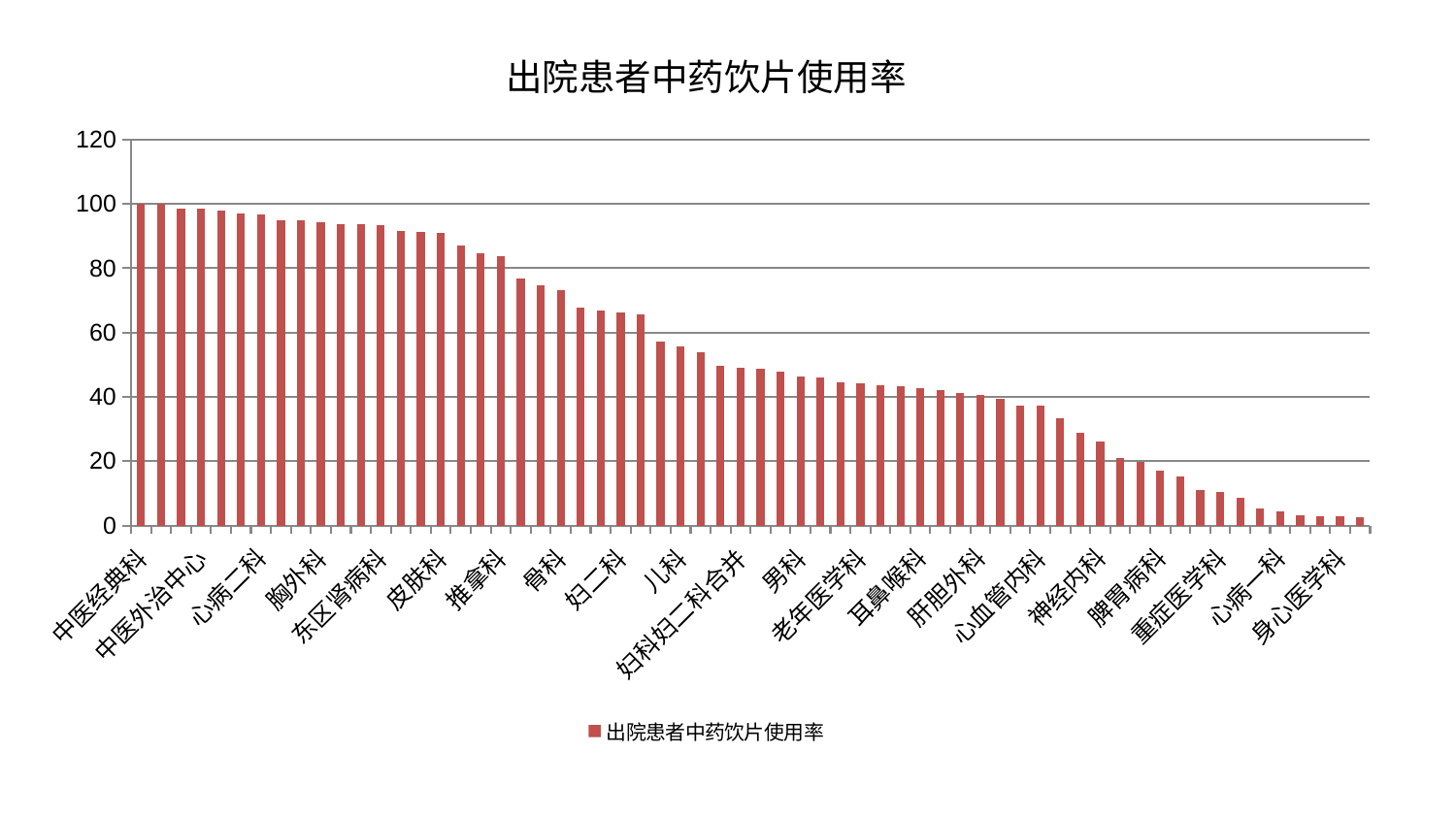

### Chart: 出院患者中药饮片使用率

| Category | 出院患者中药饮片使用率 |
|---|---|
| 中医经典科 | 100.0 |
| 眼科 | 99.98680372525116 |
| 医院 | 98.4990547498987 |
| 中医外治中心 | 98.44155519953574 |
| 显微骨科 | 98.04132108964558 |
| 血液科 | 97.09616879489415 |
| 心病二科 | 96.83393375102476 |
| 产科 | 94.97112932145215 |
| 肿瘤内科 | 94.83777096412891 |
| 胸外科 | 94.20501160546056 |
| 消化内科 | 93.8556492237977 |
| 综合内科 | 93.62638227421829 |
| 东区肾病科 | 93.47854005732941 |
| 西区重症医学科 | 91.5409276125478 |
| 微创骨科 | 91.29375489773209 |
| 皮肤科 | 91.09787324384148 |
| 脑病三科 | 87.10344589533678 |
| 口腔科 | 84.54837232260738 |
| 推拿科 | 83.82481281155 |
| 妇科 | 76.77882676576095 |
| 脑病一科 | 74.72039275858906 |
| 骨科 | 73.24934136027078 |
| 肝病科 | 67.78347043700114 |
| 肛肠科 | 66.86478847027392 |
| 妇二科 | 66.3786429128478 |
| 关节骨科 | 65.70090617462978 |
| 脑病二科 | 57.07942941146323 |
| 儿科 | 55.67342485364838 |
| 针灸科 | 53.8600704017468 |
| 脾胃科消化科合并 | 49.77268488442162 |
| 妇科妇二科合并 | 48.90507986333376 |
| 小儿推拿科 | 48.71951264062635 |
| 东区重症医学科 | 47.96590194983813 |
| 男科 | 46.42474512245565 |
| 普通外科 | 46.10430096217563 |
| 治未病中心 | 44.55537410764922 |
| 老年医学科 | 44.141311565591195 |
| 创伤骨科 | 43.52517382787846 |
| 美容皮肤科 | 43.2078530468329 |
| 耳鼻喉科 | 42.72833913695972 |
| 心病三科 | 42.20455261967911 |
| 神经外科 | 41.293123581182314 |
| 肝胆外科 | 40.62082045680316 |
| 脊柱骨科 | 39.392050943567675 |
| 心病四科 | 37.27664363049846 |
| 心血管内科 | 37.1706408203859 |
| 泌尿外科 | 33.31198415584545 |
| 肾病科 | 28.73588033799118 |
| 神经内科 | 25.957055853433584 |
| 呼吸内科 | 20.852891234904625 |
| 肾脏内科 | 19.62024281226707 |
| 脾胃病科 | 16.932253317481287 |
| 乳腺甲状腺外科 | 15.321985744775441 |
| 周围血管科 | 10.956409497309888 |
| 重症医学科 | 10.353339518808815 |
| 小儿骨科 | 8.611515148809856 |
| 内分泌科 | 5.228091613482377 |
| 心病一科 | 4.4910166456758995 |
| 风湿病科 | 3.0833357596578437 |
| 运动损伤骨科 | 2.9693992169149155 |
| 身心医学科 | 2.8154943699903967 |
| 康复科 | 2.703555013717738 |
151